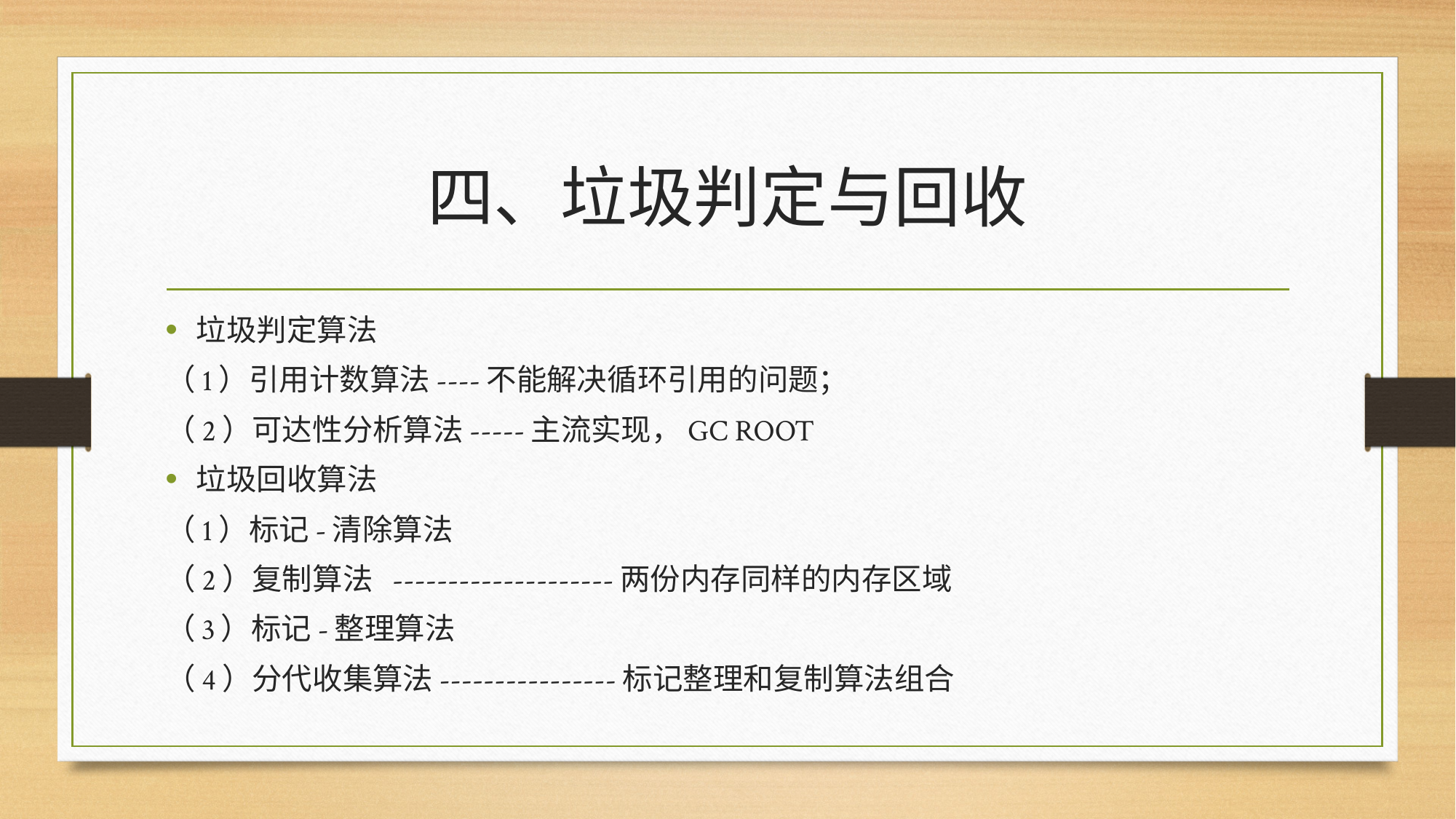

# 四、垃圾判定与回收
垃圾判定算法
（1）引用计数算法----不能解决循环引用的问题；
（2）可达性分析算法-----主流实现，GC ROOT
垃圾回收算法
（1）标记-清除算法
（2）复制算法  --------------------两份内存同样的内存区域
（3）标记-整理算法
（4）分代收集算法----------------标记整理和复制算法组合